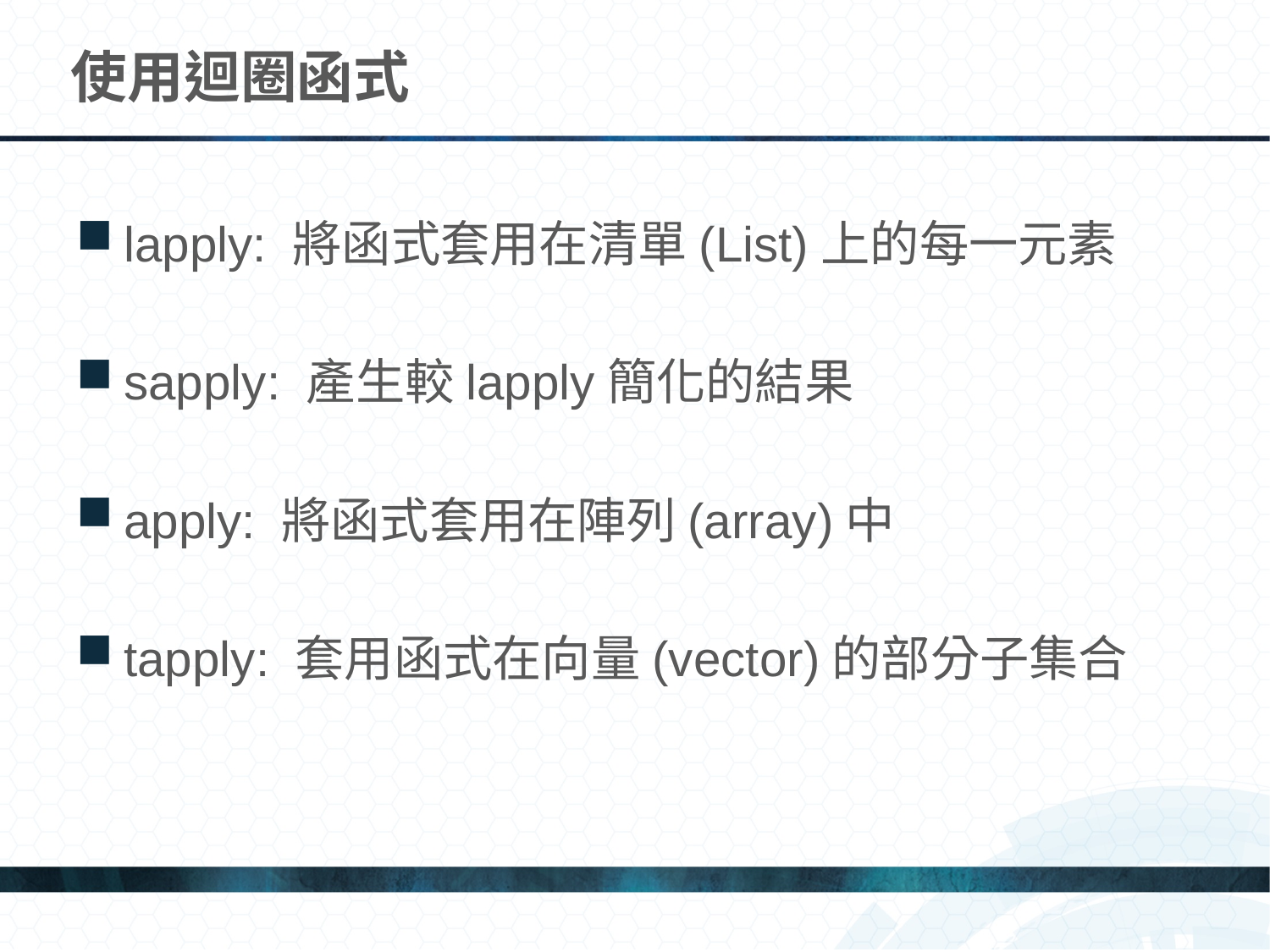

# 使用迴圈函式
lapply: 將函式套用在清單(List)上的每一元素

sapply: 產生較lapply簡化的結果

apply: 將函式套用在陣列(array)中

tapply: 套用函式在向量(vector)的部分子集合